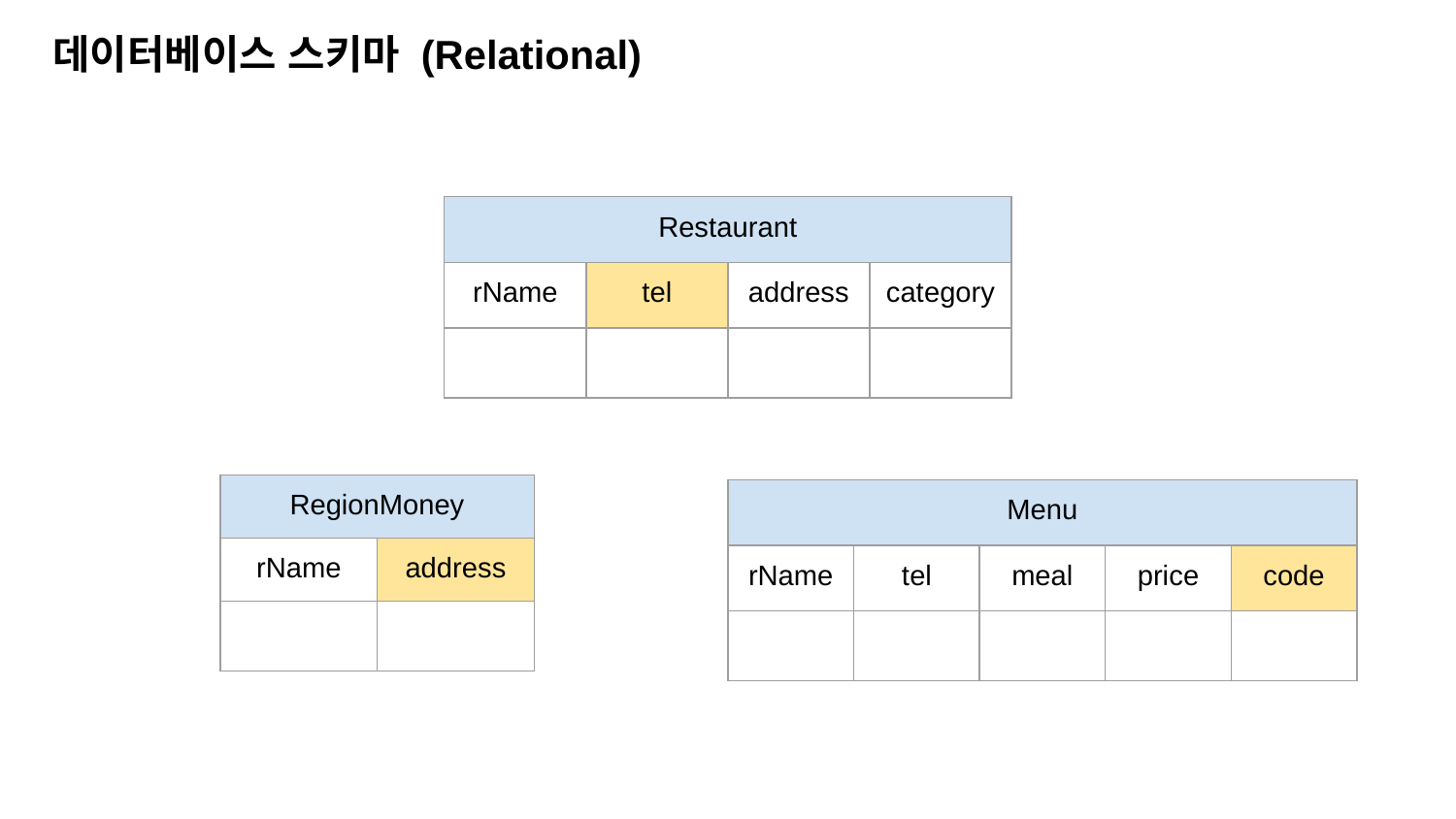

데이터베이스 스키마 (Relational)
| Restaurant |  |  |  |
| --- | --- | --- | --- |
| rName | tel | address | category |
|  |  |  |  |
| RegionMoney |  |
| --- | --- |
| rName | address |
|  |  |
| Menu |  |  |  |  |
| --- | --- | --- | --- | --- |
| rName | tel | meal | price | code |
|  |  |  |  |  |